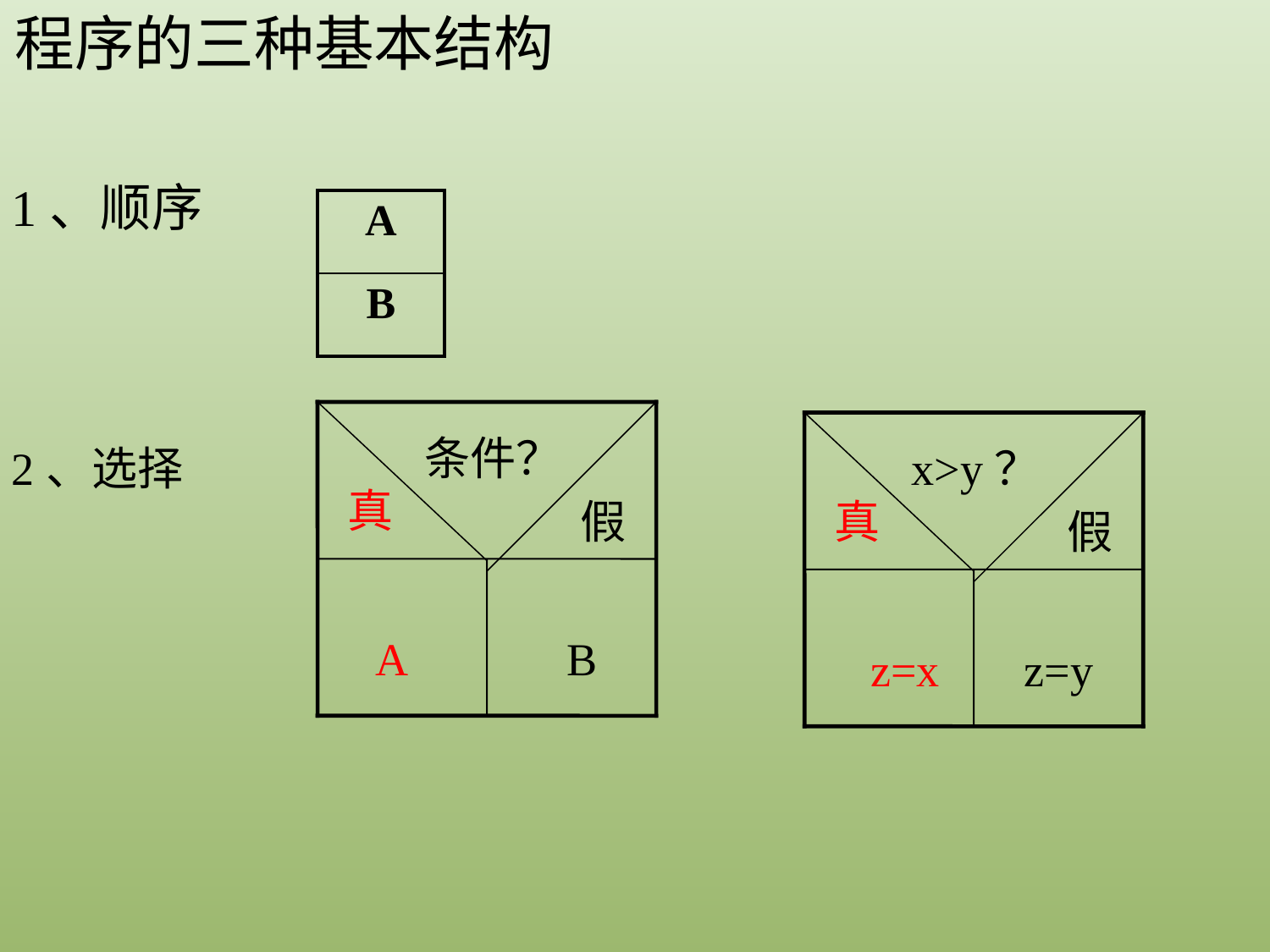

程序的三种基本结构
1、顺序
| A |
| --- |
| B |

条件？
2、选择
x>y？
真
假
真
假

A
B
z=x
z=y

92